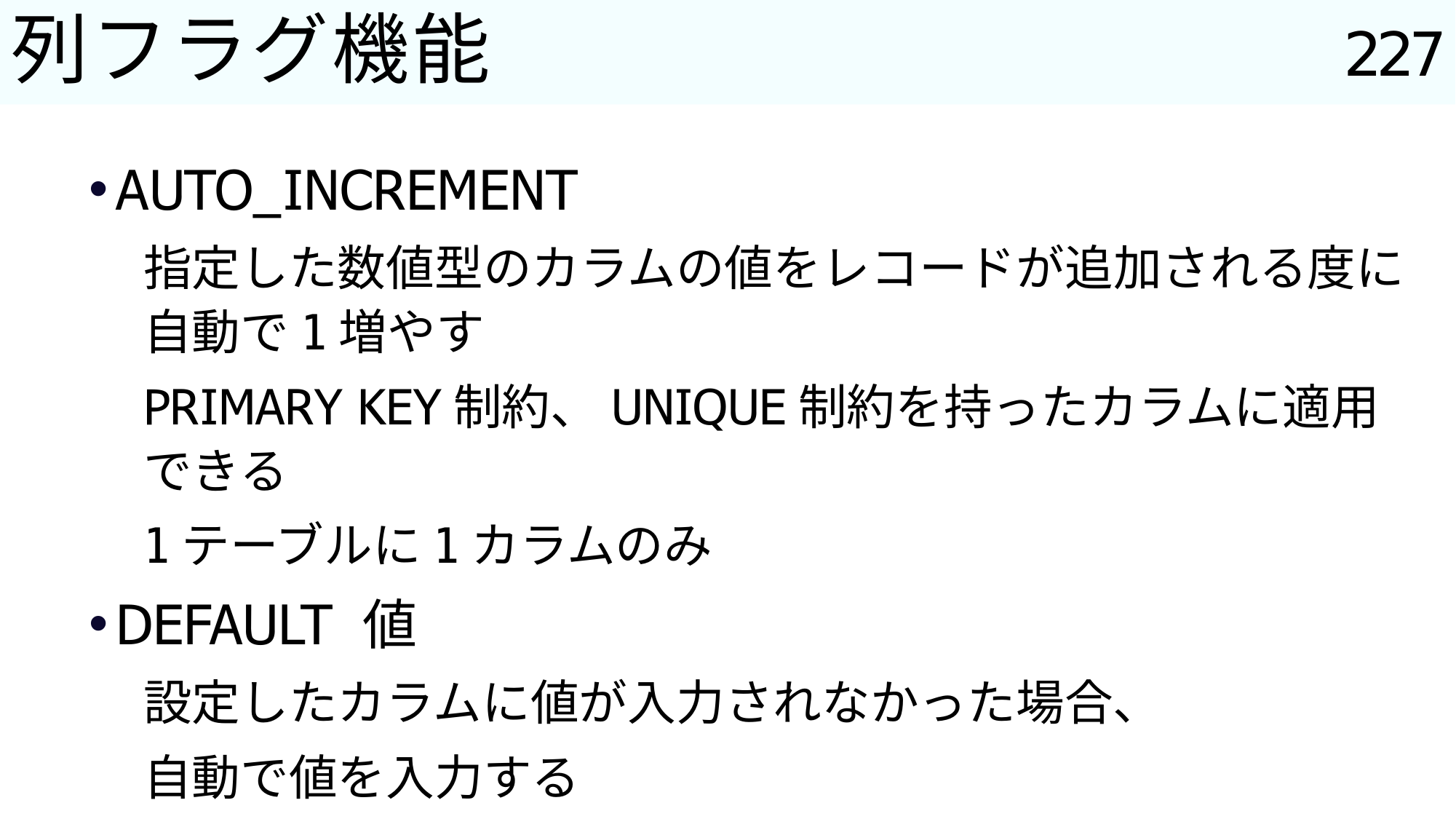

227
# 列フラグ機能
AUTO_INCREMENT
指定した数値型のカラムの値をレコードが追加される度に
自動で1増やす
PRIMARY KEY制約、UNIQUE制約を持ったカラムに適用できる
1テーブルに1カラムのみ
DEFAULT 値
設定したカラムに値が入力されなかった場合、
自動で値を入力する